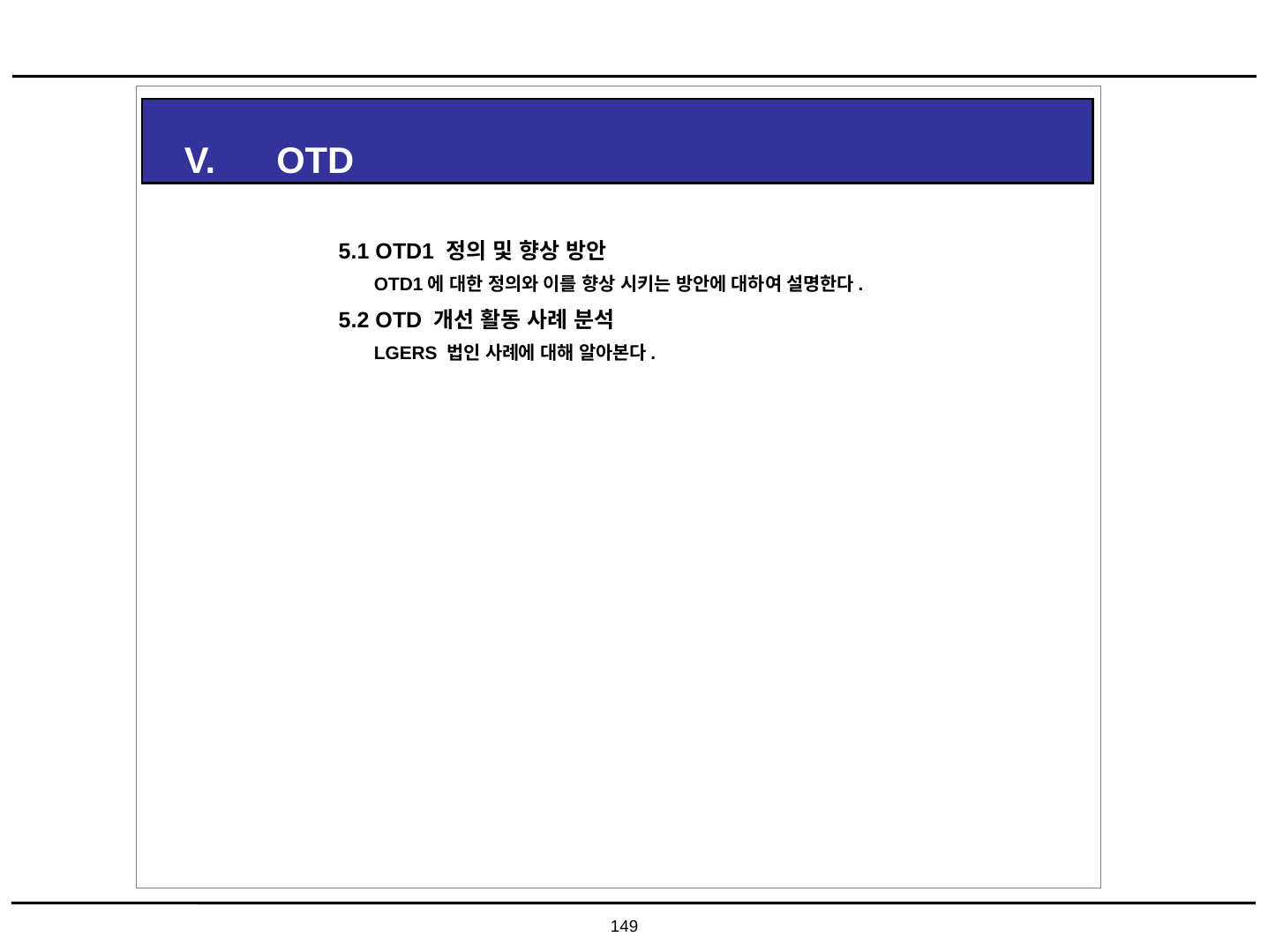

V.      OTD

5.1 OTD1 정의 및 향상 방안
       OTD1에 대한 정의와 이를 향상 시키는 방안에 대하여 설명한다.
5.2 OTD 개선 활동 사례 분석
       LGERS 법인 사례에 대해 알아본다.
149